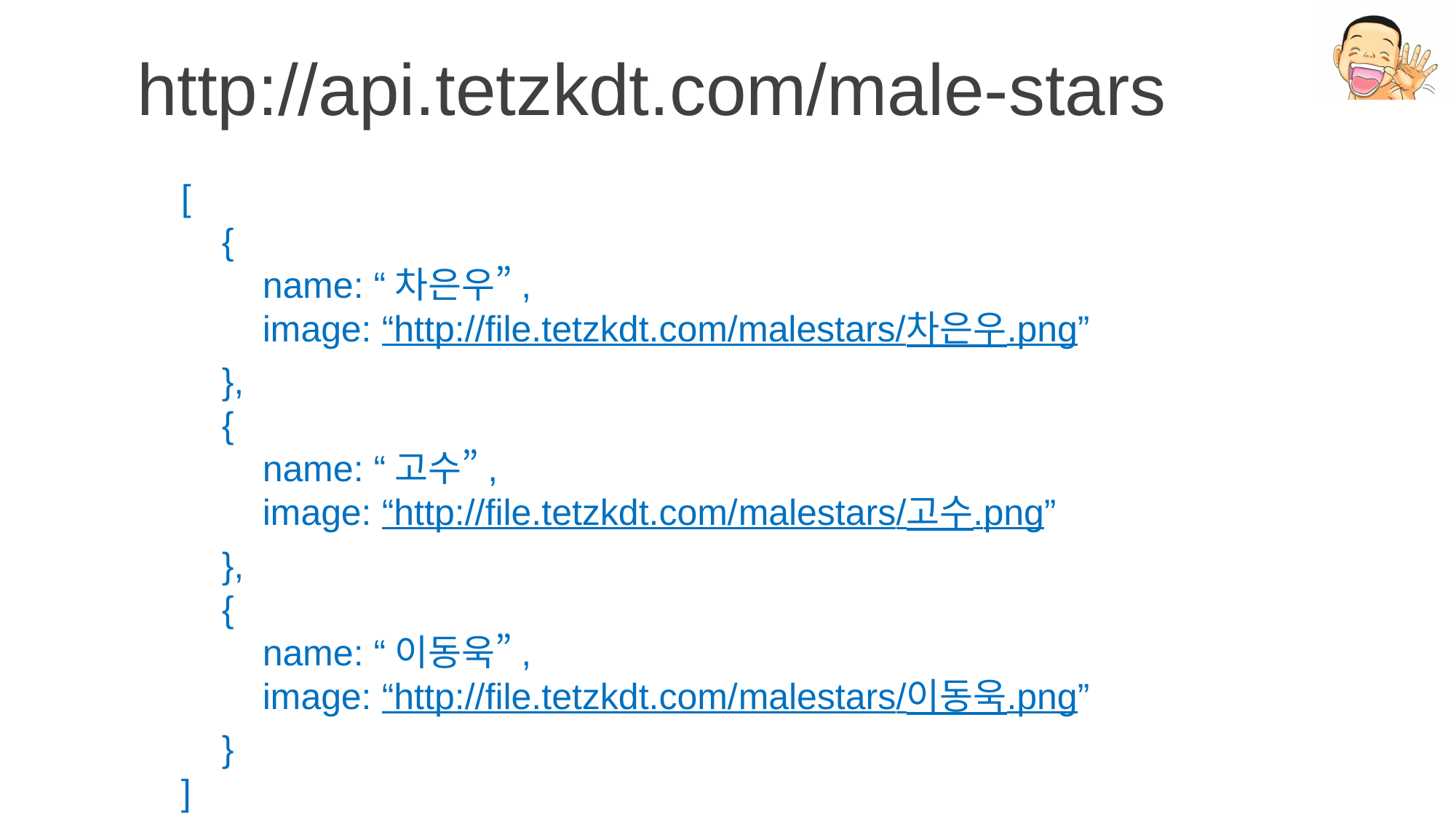

http://api.tetzkdt.com/male-stars
[
    {
        name: “차은우”,
        image: “http://file.tetzkdt.com/malestars/차은우.png”
    },
    {
        name: “고수”,
        image: “http://file.tetzkdt.com/malestars/고수.png”
    },
    {
        name: “이동욱”,
        image: “http://file.tetzkdt.com/malestars/이동욱.png”
    }
]